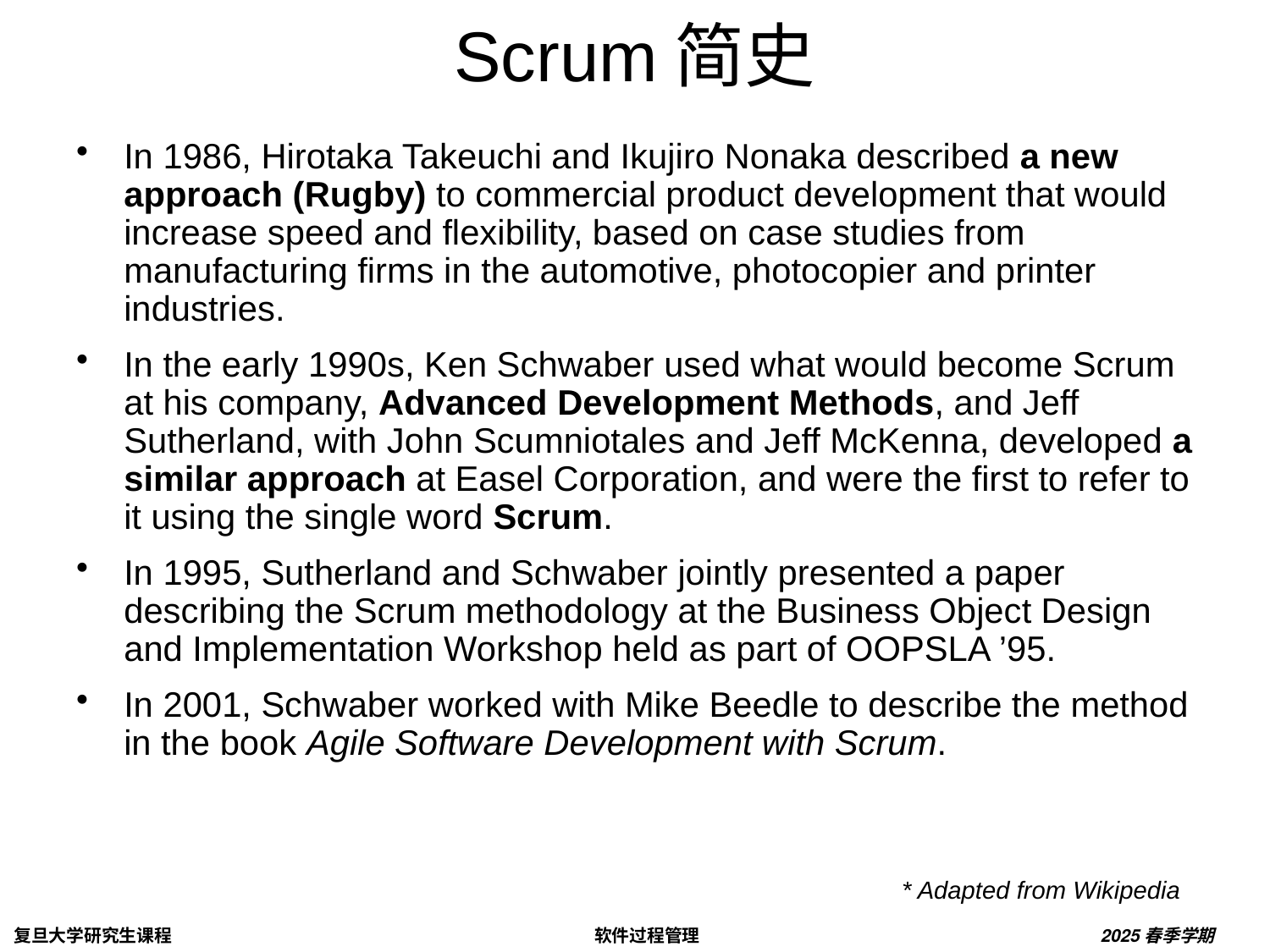

# Scrum简史
In 1986, Hirotaka Takeuchi and Ikujiro Nonaka described a new approach (Rugby) to commercial product development that would increase speed and flexibility, based on case studies from manufacturing firms in the automotive, photocopier and printer industries.
In the early 1990s, Ken Schwaber used what would become Scrum at his company, Advanced Development Methods, and Jeff Sutherland, with John Scumniotales and Jeff McKenna, developed a similar approach at Easel Corporation, and were the first to refer to it using the single word Scrum.
In 1995, Sutherland and Schwaber jointly presented a paper describing the Scrum methodology at the Business Object Design and Implementation Workshop held as part of OOPSLA ’95.
In 2001, Schwaber worked with Mike Beedle to describe the method in the book Agile Software Development with Scrum.
* Adapted from Wikipedia